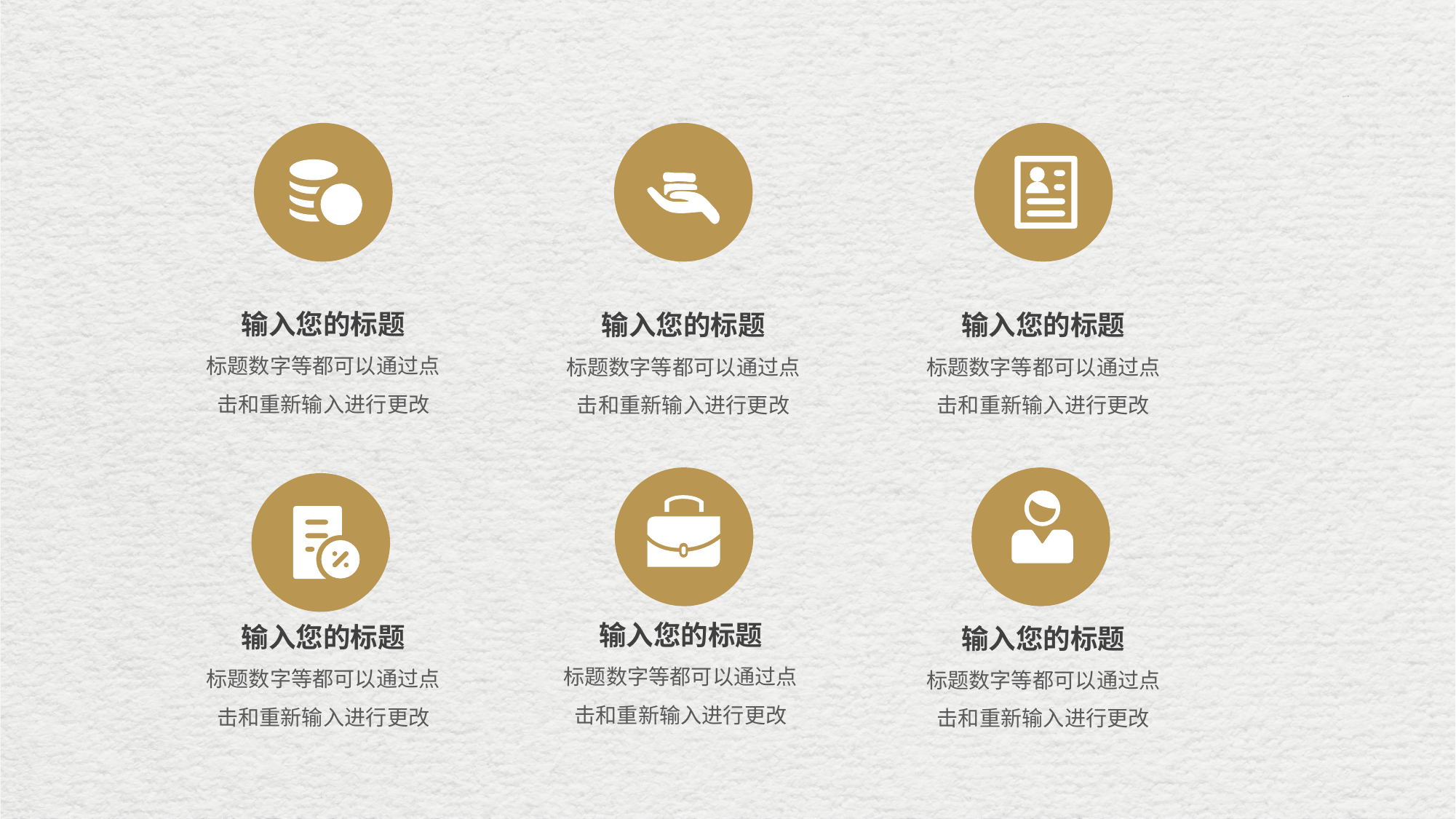

输入您的标题
标题数字等都可以通过点击和重新输入进行更改
输入您的标题
标题数字等都可以通过点击和重新输入进行更改
输入您的标题
标题数字等都可以通过点击和重新输入进行更改

输入您的标题
标题数字等都可以通过点击和重新输入进行更改
输入您的标题
标题数字等都可以通过点击和重新输入进行更改
输入您的标题
标题数字等都可以通过点击和重新输入进行更改